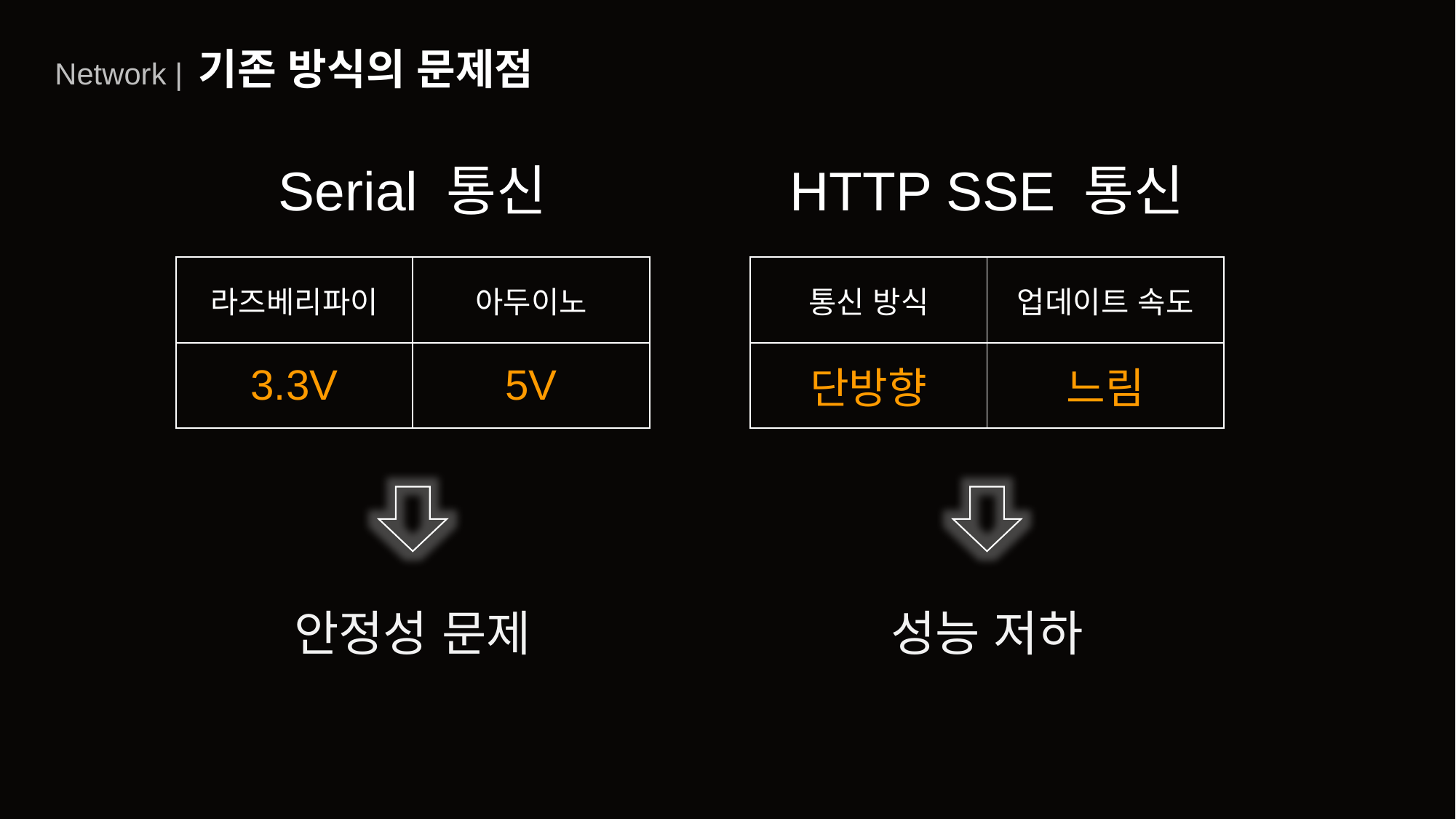

Network | 기존 방식의 문제점
Serial 통신
HTTP SSE 통신
| 라즈베리파이 | 아두이노 |
| --- | --- |
| 3.3V | 5V |
| 통신 방식 | 업데이트 속도 |
| --- | --- |
| 단방향 | 느림 |

안정성 문제
성능 저하